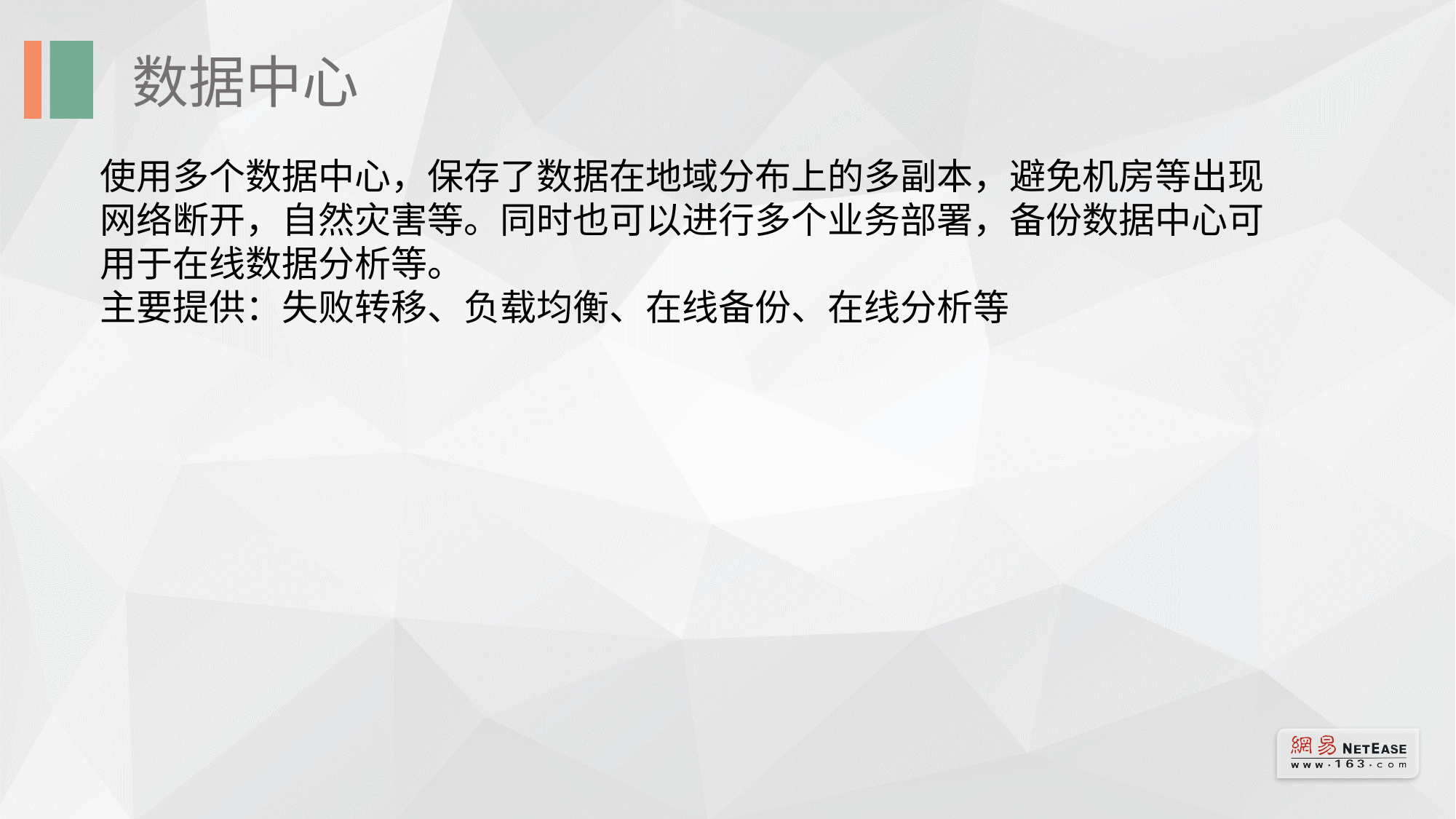

数据中心
使用多个数据中心，保存了数据在地域分布上的多副本，避免机房等出现网络断开，自然灾害等。同时也可以进行多个业务部署，备份数据中心可用于在线数据分析等。
主要提供：失败转移、负载均衡、在线备份、在线分析等